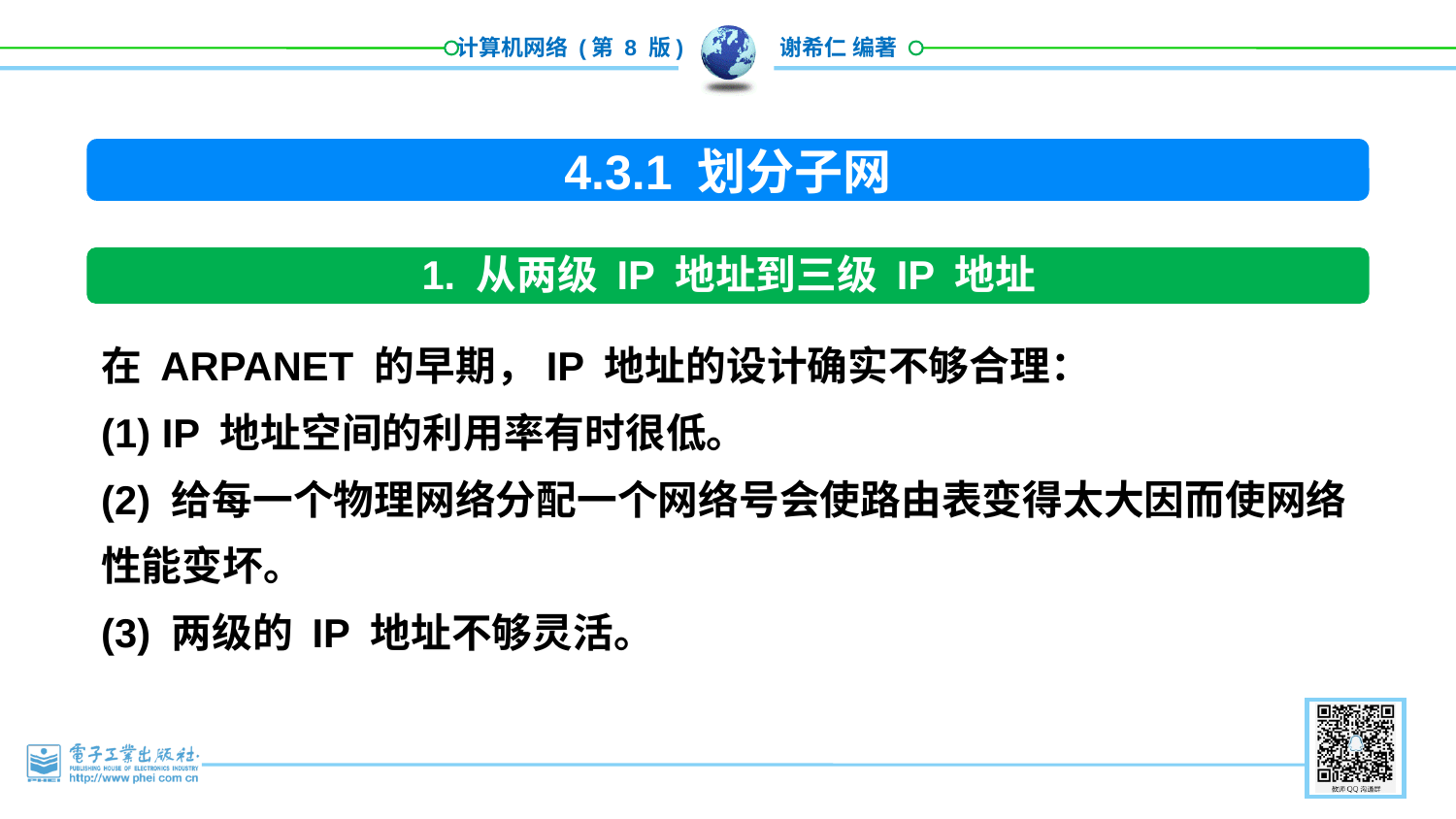

4.3.1 划分子网

 1. 从两级 IP 地址到三级 IP 地址

在 ARPANET 的早期，IP 地址的设计确实不够合理：
(1) IP 地址空间的利用率有时很低。
(2) 给每一个物理网络分配一个网络号会使路由表变得太大因而使网络性能变坏。
(3) 两级的 IP 地址不够灵活。